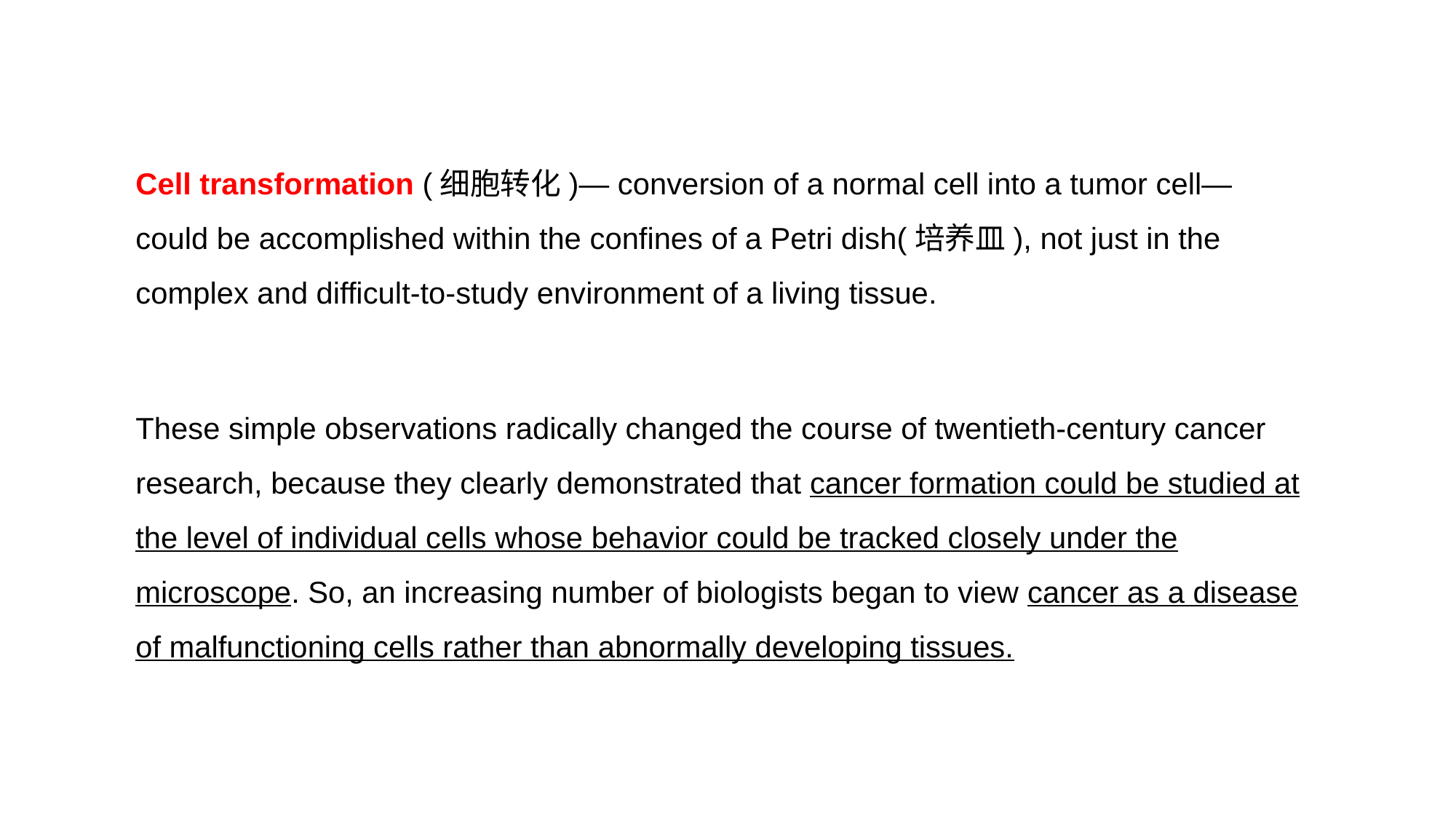

Cell transformation (细胞转化)— conversion of a normal cell into a tumor cell—could be accomplished within the confines of a Petri dish(培养皿), not just in the complex and difficult-to-study environment of a living tissue.
These simple observations radically changed the course of twentieth-century cancer research, because they clearly demonstrated that cancer formation could be studied at the level of individual cells whose behavior could be tracked closely under the microscope. So, an increasing number of biologists began to view cancer as a disease of malfunctioning cells rather than abnormally developing tissues.